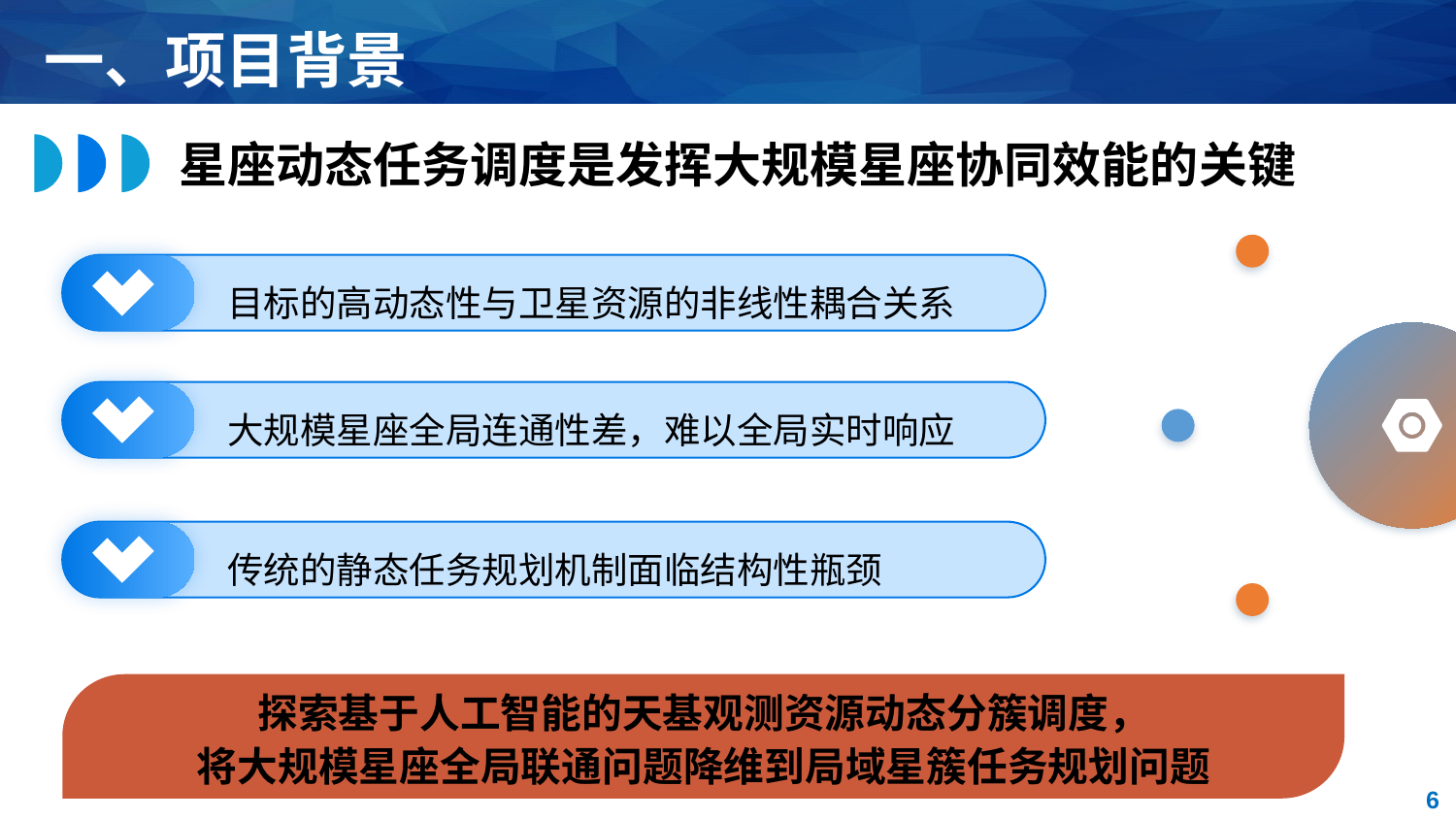

一、项目背景

星座动态任务调度是发挥大规模星座协同效能的关键

目标的高动态性与卫星资源的非线性耦合关系

大规模星座全局连通性差，难以全局实时响应

传统的静态任务规划机制面临结构性瓶颈
探索基于人工智能的天基观测资源动态分簇调度，
将大规模星座全局联通问题降维到局域星簇任务规划问题